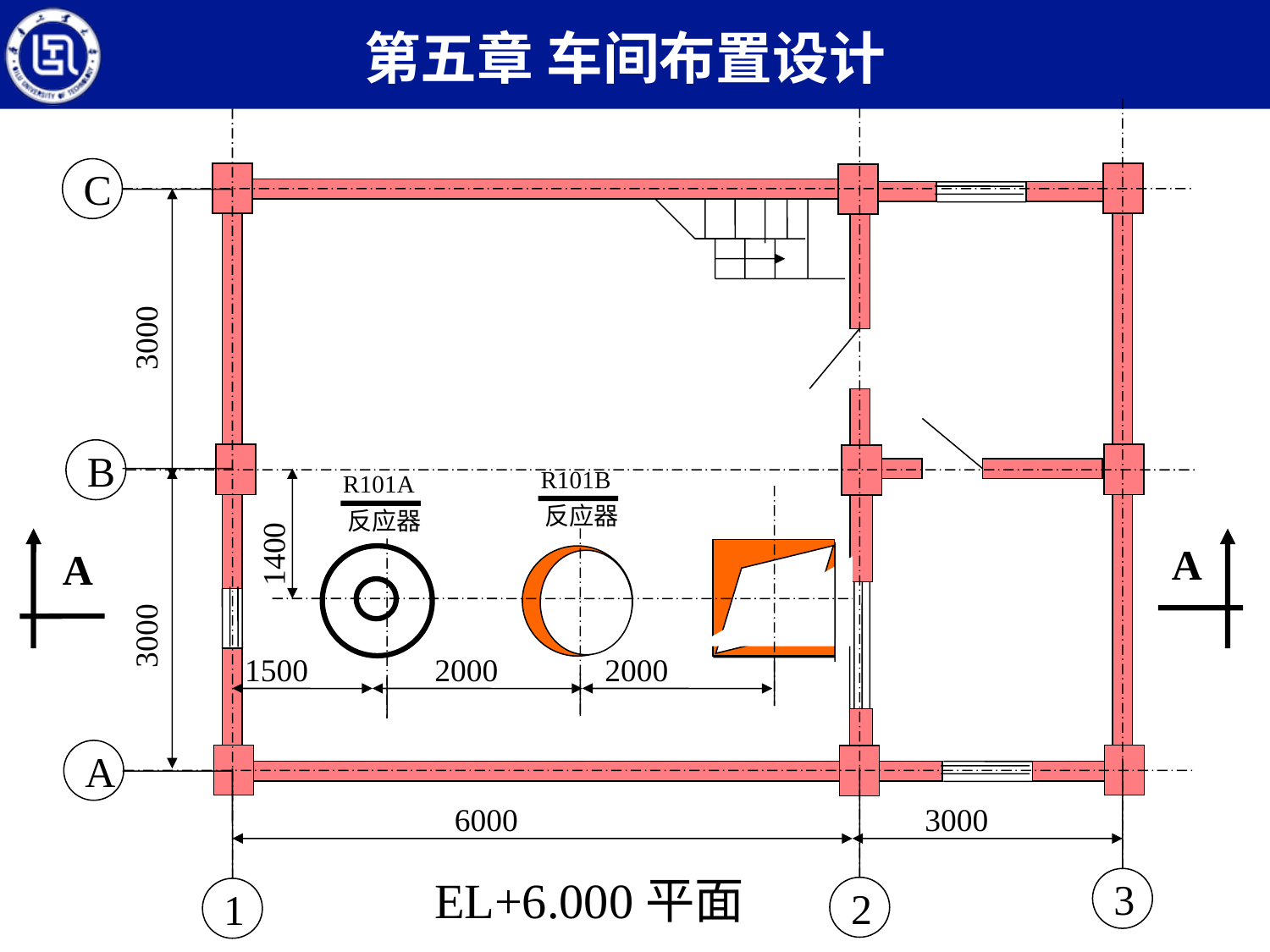

第五章 车间布置设计

3

2

1
C

      3000

B

R101B
R101A

反应器

反应器

1400

     A

   A

     3000

1500
2000
2000

A

6000
3000

EL+6.000平面